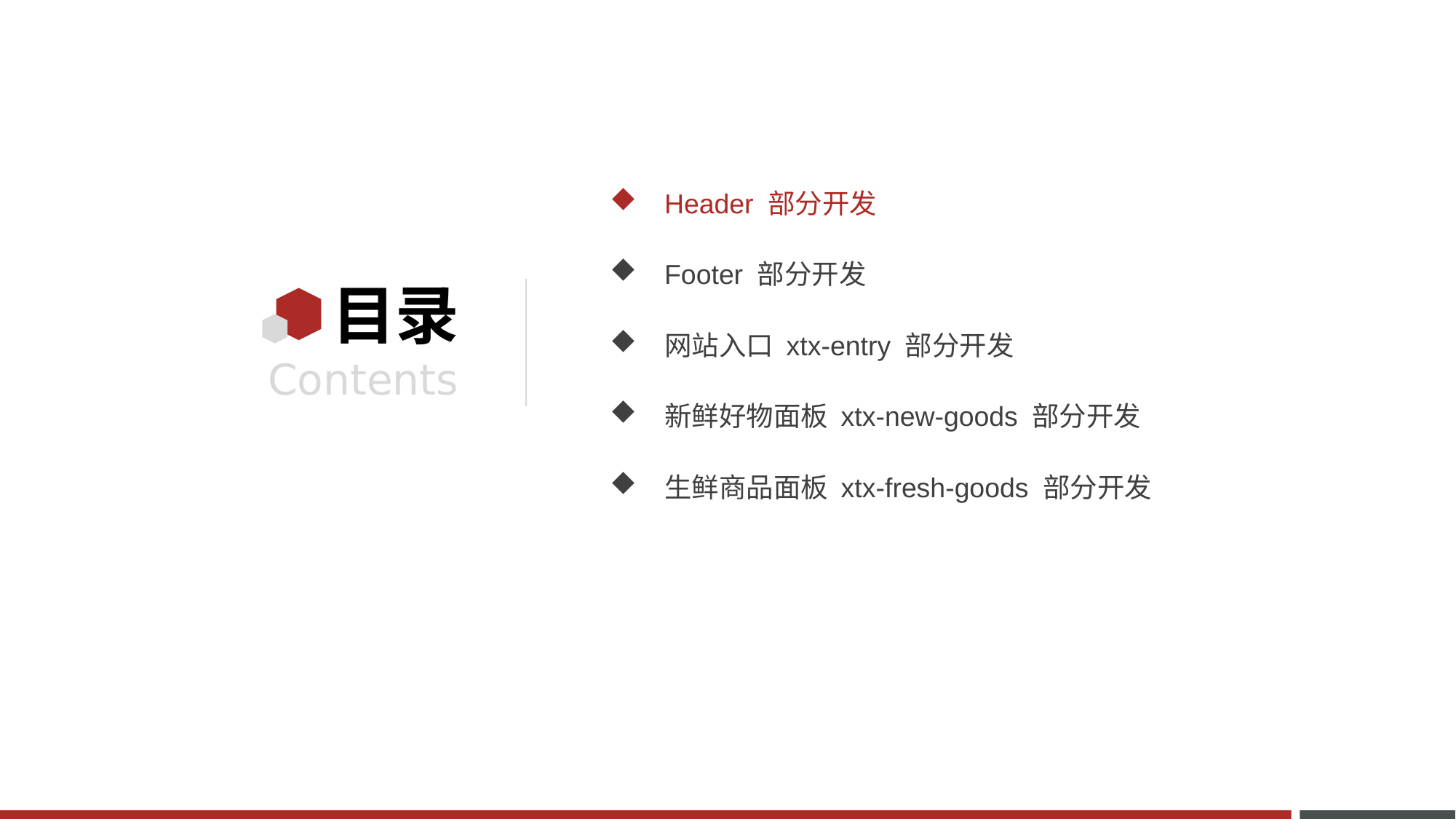

Header 部分开发
Footer 部分开发
网站入口 xtx-entry 部分开发
新鲜好物面板 xtx-new-goods 部分开发
生鲜商品面板 xtx-fresh-goods 部分开发